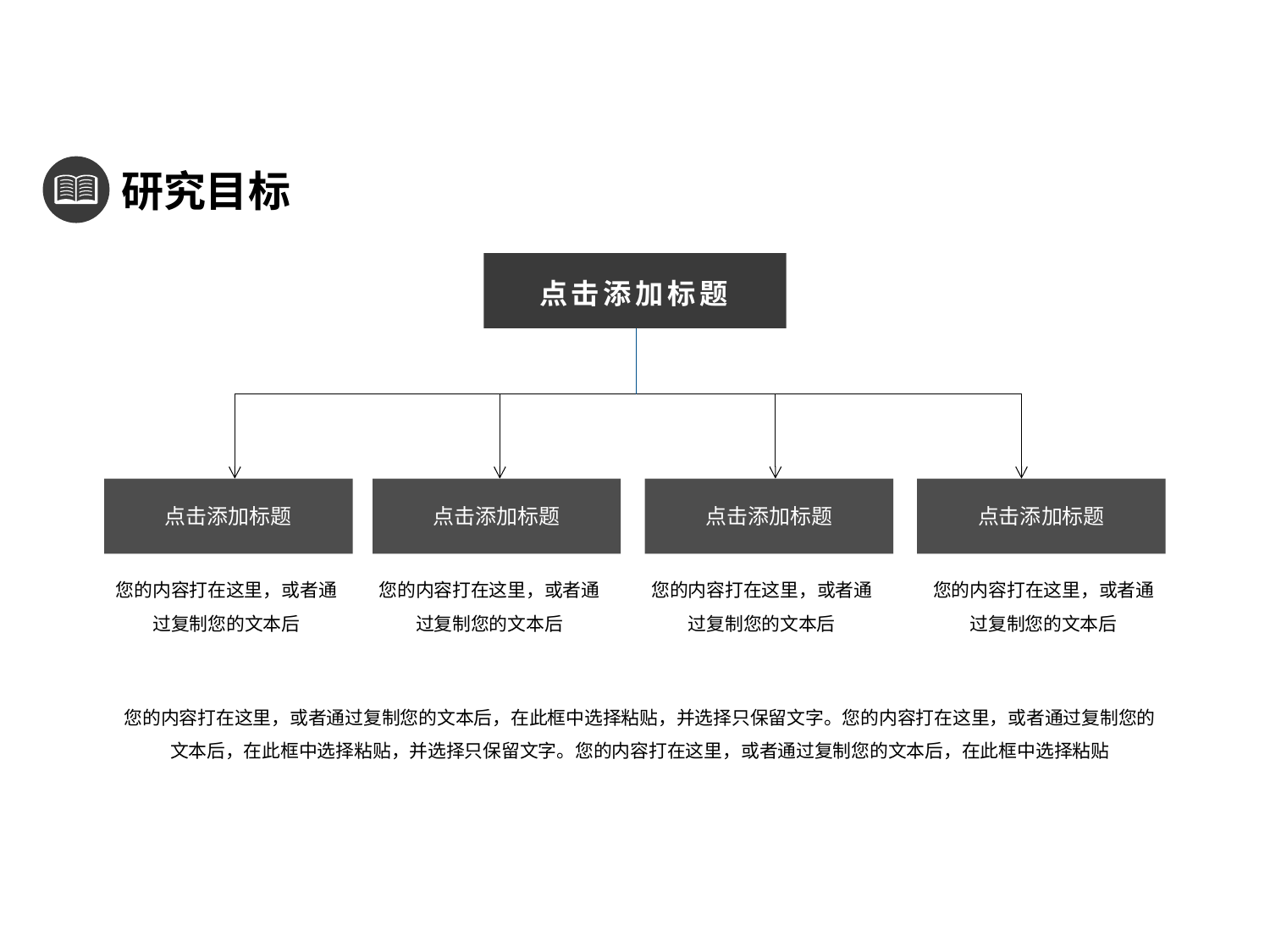

研究方案可行性说明

研究目标

点击添加标题

点击添加标题
点击添加标题
点击添加标题
点击添加标题
您的内容打在这里，或者通过复制您的文本后
您的内容打在这里，或者通过复制您的文本后
您的内容打在这里，或者通过复制您的文本后
您的内容打在这里，或者通过复制您的文本后
您的内容打在这里，或者通过复制您的文本后，在此框中选择粘贴，并选择只保留文字。您的内容打在这里，或者通过复制您的文本后，在此框中选择粘贴，并选择只保留文字。您的内容打在这里，或者通过复制您的文本后，在此框中选择粘贴